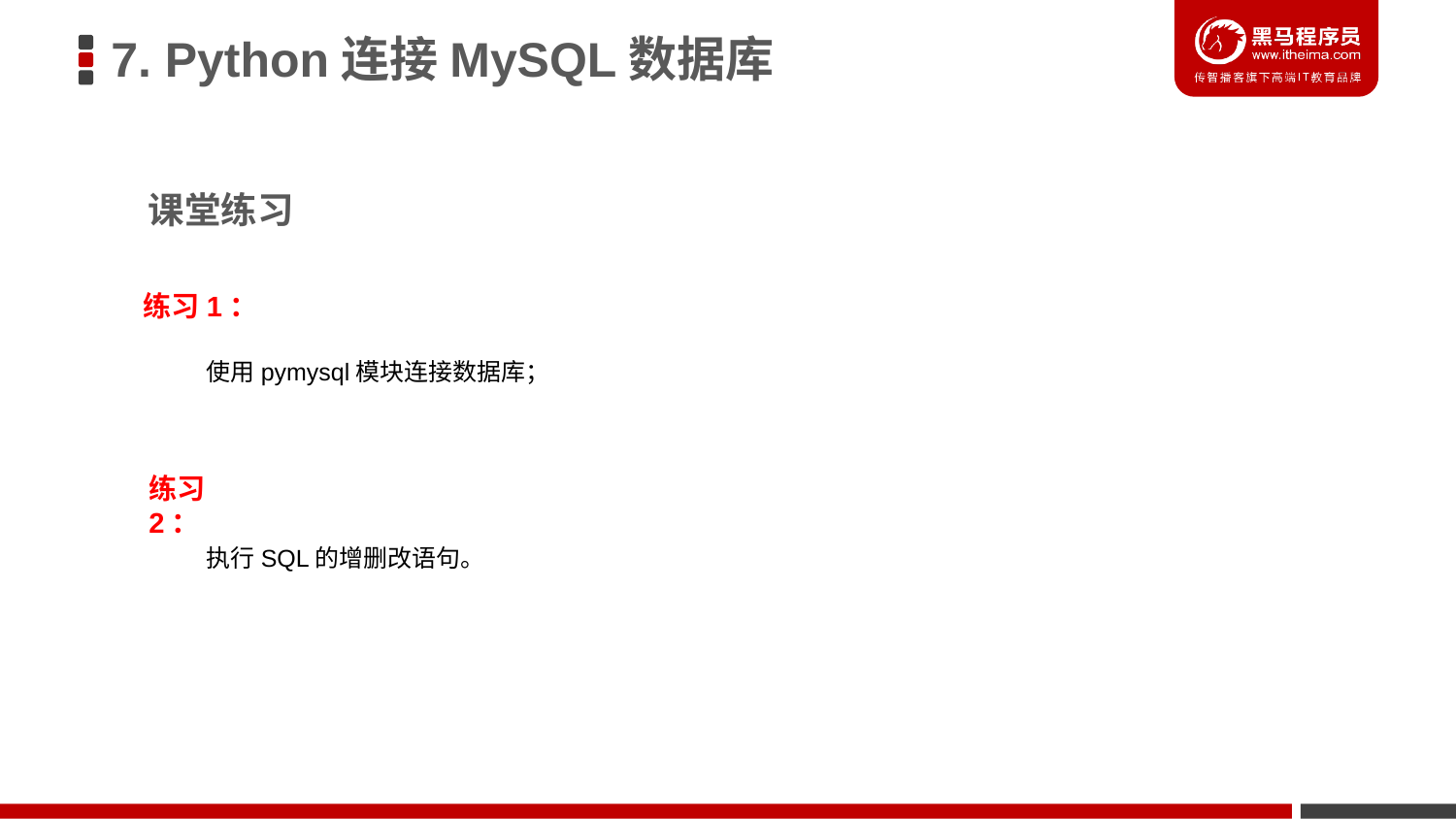

7. Python连接MySQL数据库
课堂练习
练习1：
使用pymysql模块连接数据库；
练习2：
执行SQL的增删改语句。